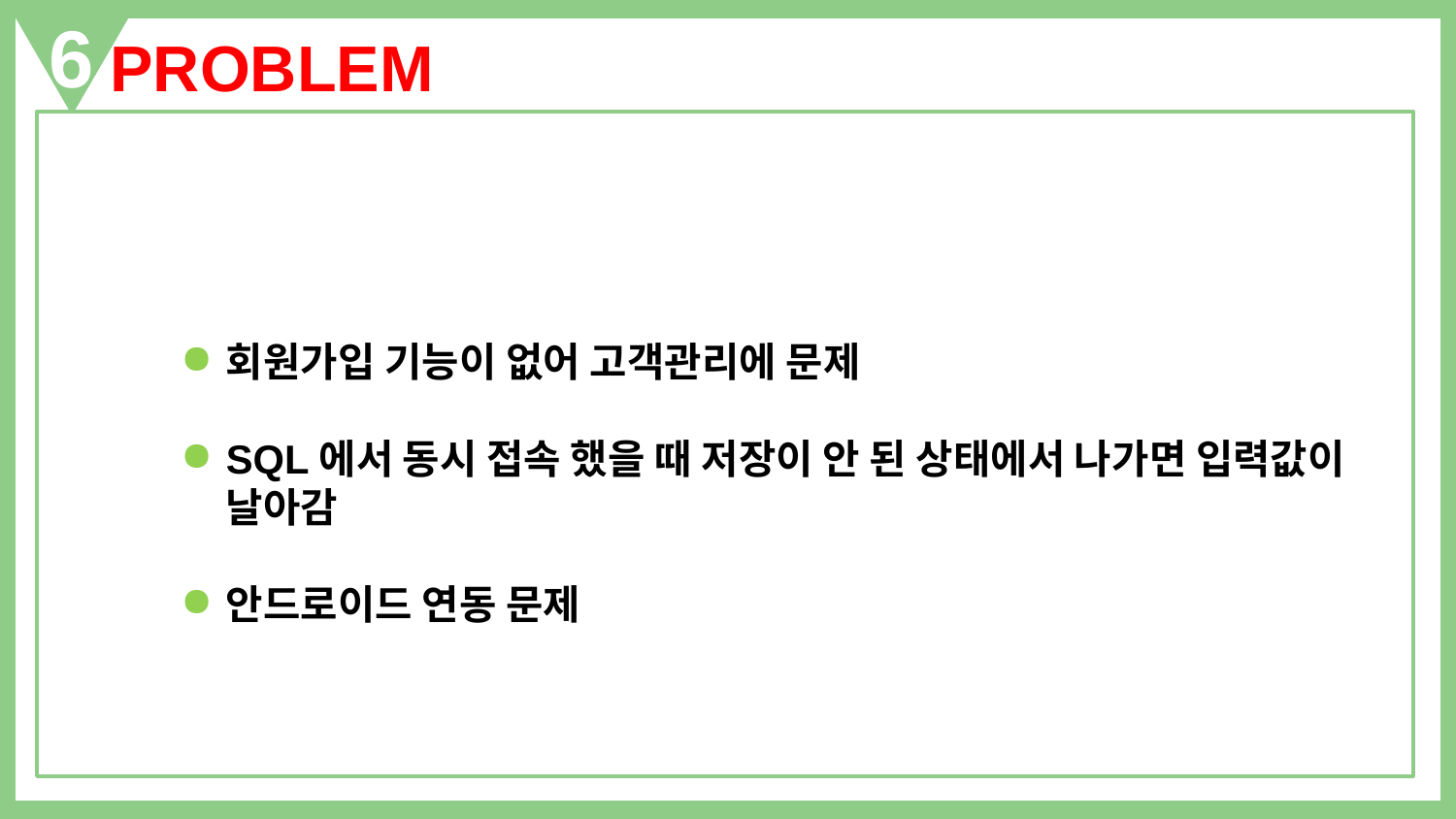

6
PROBLEM
회원가입 기능이 없어 고객관리에 문제

SQL에서 동시 접속 했을 때 저장이 안 된 상태에서 나가면 입력값이 날아감

안드로이드 연동 문제